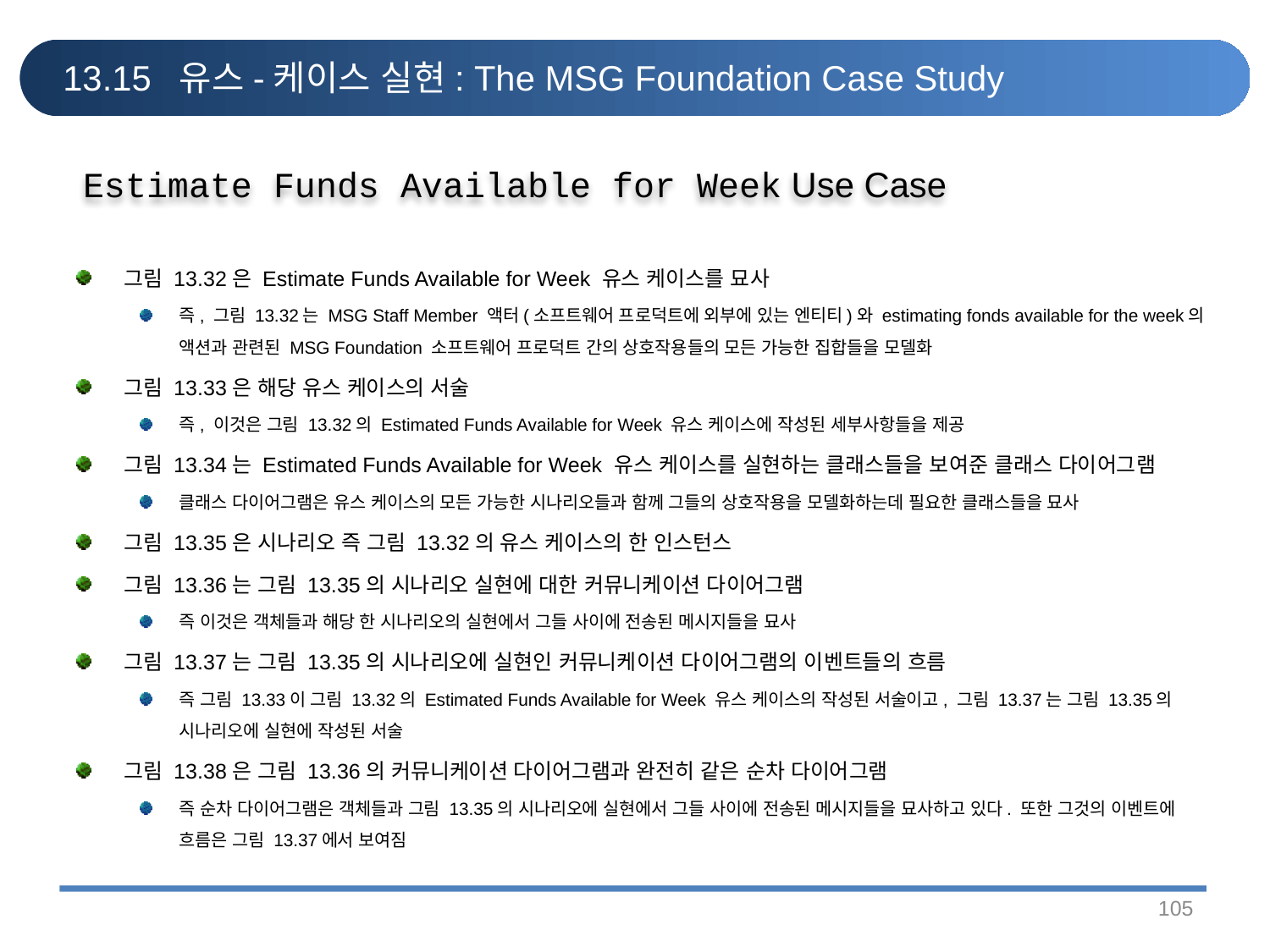

# 13.15  유스-케이스 실현: The MSG Foundation Case Study
Estimate Funds Available for Week Use Case
그림 13.32은 Estimate Funds Available for Week 유스 케이스를 묘사
즉, 그림 13.32는 MSG Staff Member 액터(소프트웨어 프로덕트에 외부에 있는 엔티티)와 estimating fonds available for the week의 액션과 관련된 MSG Foundation 소프트웨어 프로덕트 간의 상호작용들의 모든 가능한 집합들을 모델화
그림 13.33은 해당 유스 케이스의 서술
즉, 이것은 그림 13.32의 Estimated Funds Available for Week 유스 케이스에 작성된 세부사항들을 제공
그림 13.34는 Estimated Funds Available for Week 유스 케이스를 실현하는 클래스들을 보여준 클래스 다이어그램
클래스 다이어그램은 유스 케이스의 모든 가능한 시나리오들과 함께 그들의 상호작용을 모델화하는데 필요한 클래스들을 묘사
그림 13.35은 시나리오 즉 그림 13.32의 유스 케이스의 한 인스턴스
그림 13.36는 그림 13.35의 시나리오 실현에 대한 커뮤니케이션 다이어그램
즉 이것은 객체들과 해당 한 시나리오의 실현에서 그들 사이에 전송된 메시지들을 묘사
그림 13.37는 그림 13.35의 시나리오에 실현인 커뮤니케이션 다이어그램의 이벤트들의 흐름
즉 그림 13.33이 그림 13.32의 Estimated Funds Available for Week 유스 케이스의 작성된 서술이고, 그림 13.37는 그림 13.35의 시나리오에 실현에 작성된 서술
그림 13.38은 그림 13.36의 커뮤니케이션 다이어그램과 완전히 같은 순차 다이어그램
즉 순차 다이어그램은 객체들과 그림 13.35의 시나리오에 실현에서 그들 사이에 전송된 메시지들을 묘사하고 있다. 또한 그것의 이벤트에 흐름은 그림 13.37에서 보여짐
105